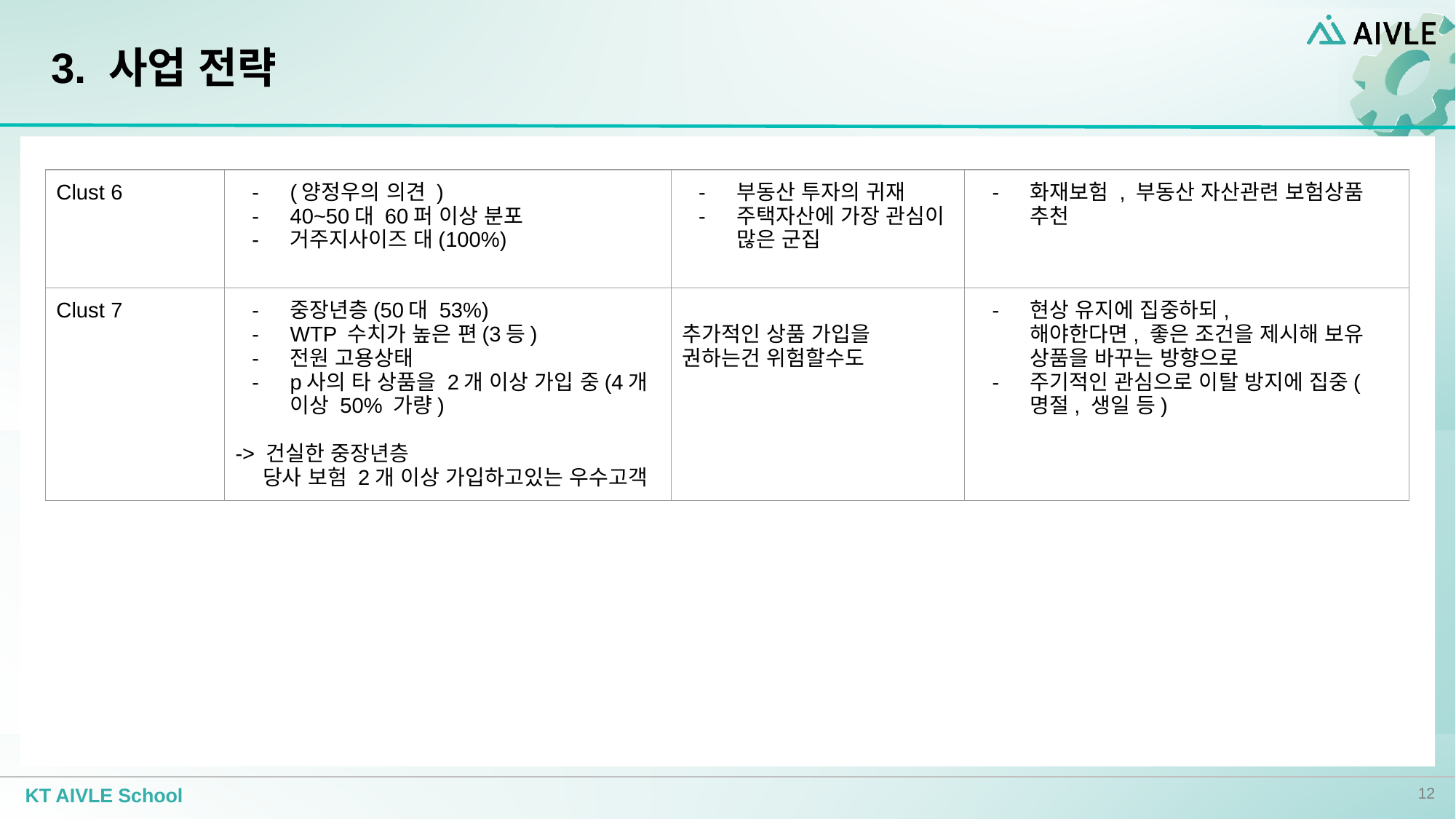

# 3. 사업 전략
| Clust 6 | (양정우의 의견 ) 40~50대 60퍼 이상 분포 거주지사이즈 대(100%) | 부동산 투자의 귀재 주택자산에 가장 관심이 많은 군집 | 화재보험 , 부동산 자산관련 보험상품 추천 |
| --- | --- | --- | --- |
| Clust 7 | 중장년층(50대 53%) WTP 수치가 높은 편(3등) 전원 고용상태 p사의 타 상품을 2개 이상 가입 중(4개 이상 50% 가량) -> 건실한 중장년층 당사 보험 2개 이상 가입하고있는 우수고객 | 추가적인 상품 가입을 권하는건 위험할수도 | 현상 유지에 집중하되, 해야한다면, 좋은 조건을 제시해 보유 상품을 바꾸는 방향으로 주기적인 관심으로 이탈 방지에 집중(명절, 생일 등) |